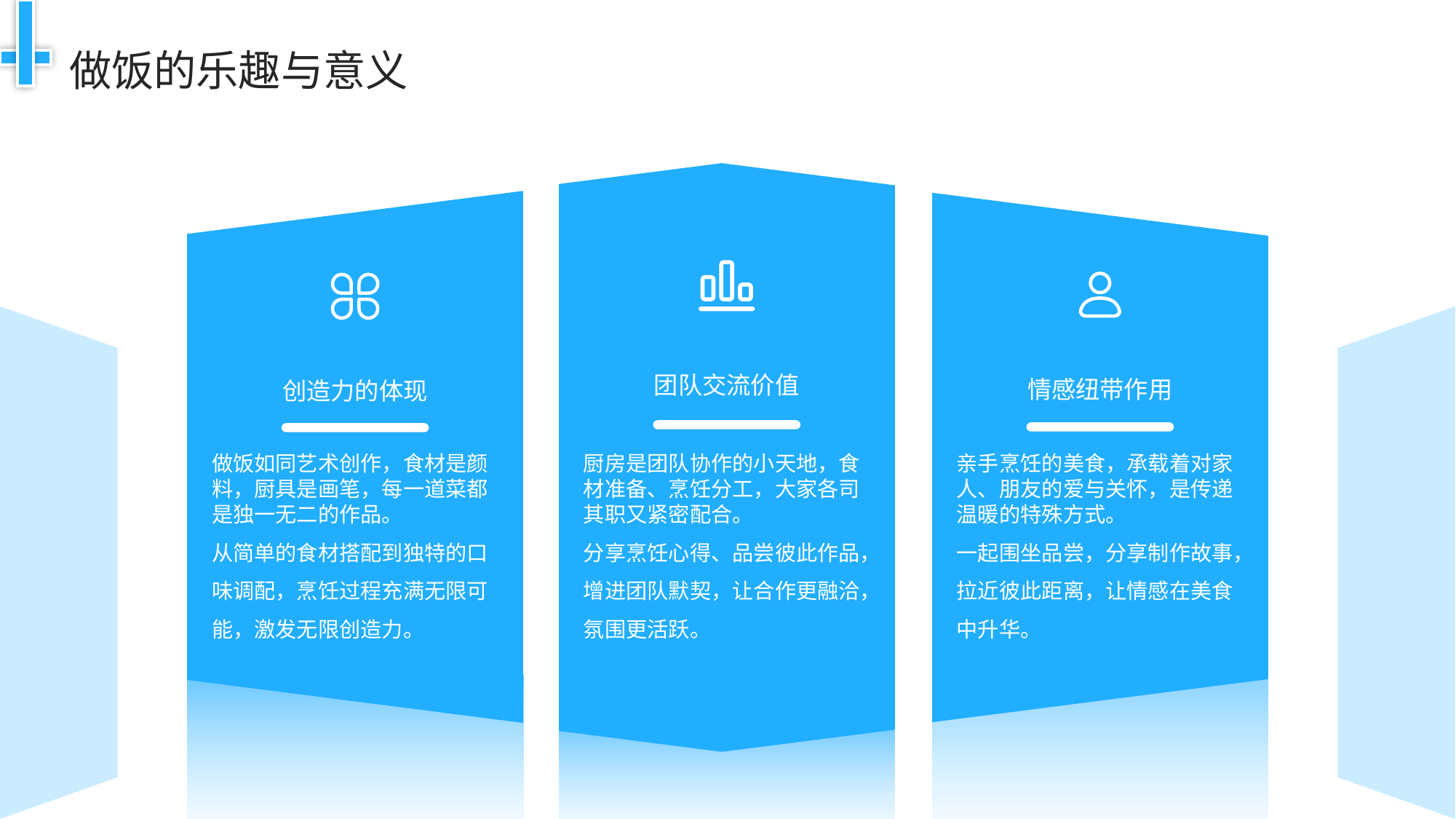

做饭的乐趣与意义

团队交流价值
情感纽带作用
创造力的体现

做饭如同艺术创作，食材是颜料，厨具是画笔，每一道菜都是独一无二的作品。
从简单的食材搭配到独特的口味调配，烹饪过程充满无限可能，激发无限创造力。
厨房是团队协作的小天地，食材准备、烹饪分工，大家各司其职又紧密配合。
分享烹饪心得、品尝彼此作品，增进团队默契，让合作更融洽，氛围更活跃。
亲手烹饪的美食，承载着对家人、朋友的爱与关怀，是传递温暖的特殊方式。
一起围坐品尝，分享制作故事，拉近彼此距离，让情感在美食中升华。